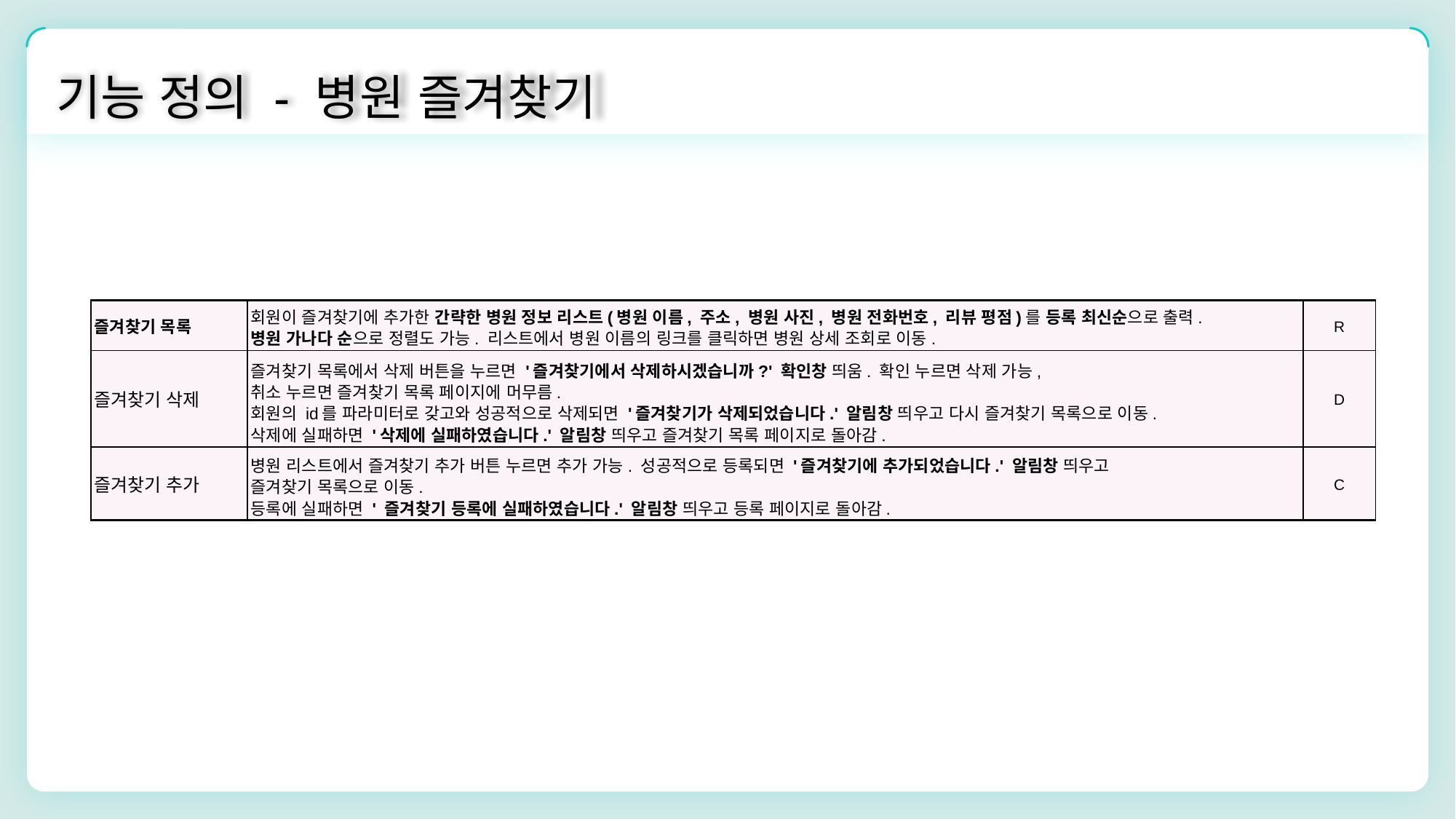

기능 정의 - 병원 즐겨찾기
| 즐겨찾기 목록 | 회원이 즐겨찾기에 추가한 간략한 병원 정보 리스트(병원 이름, 주소, 병원 사진, 병원 전화번호, 리뷰 평점)를 등록 최신순으로 출력. 병원 가나다 순으로 정렬도 가능. 리스트에서 병원 이름의 링크를 클릭하면 병원 상세 조회로 이동. | R |
| --- | --- | --- |
| 즐겨찾기 삭제 | 즐겨찾기 목록에서 삭제 버튼을 누르면 '즐겨찾기에서 삭제하시겠습니까?' 확인창 띄움. 확인 누르면 삭제 가능, 취소 누르면 즐겨찾기 목록 페이지에 머무름. 회원의 id를 파라미터로 갖고와 성공적으로 삭제되면 '즐겨찾기가 삭제되었습니다.' 알림창 띄우고 다시 즐겨찾기 목록으로 이동. 삭제에 실패하면 '삭제에 실패하였습니다.' 알림창 띄우고 즐겨찾기 목록 페이지로 돌아감. | D |
| 즐겨찾기 추가 | 병원 리스트에서 즐겨찾기 추가 버튼 누르면 추가 가능. 성공적으로 등록되면 '즐겨찾기에 추가되었습니다.' 알림창 띄우고 즐겨찾기 목록으로 이동. 등록에 실패하면 ' 즐겨찾기 등록에 실패하였습니다.' 알림창 띄우고 등록 페이지로 돌아감. | C |